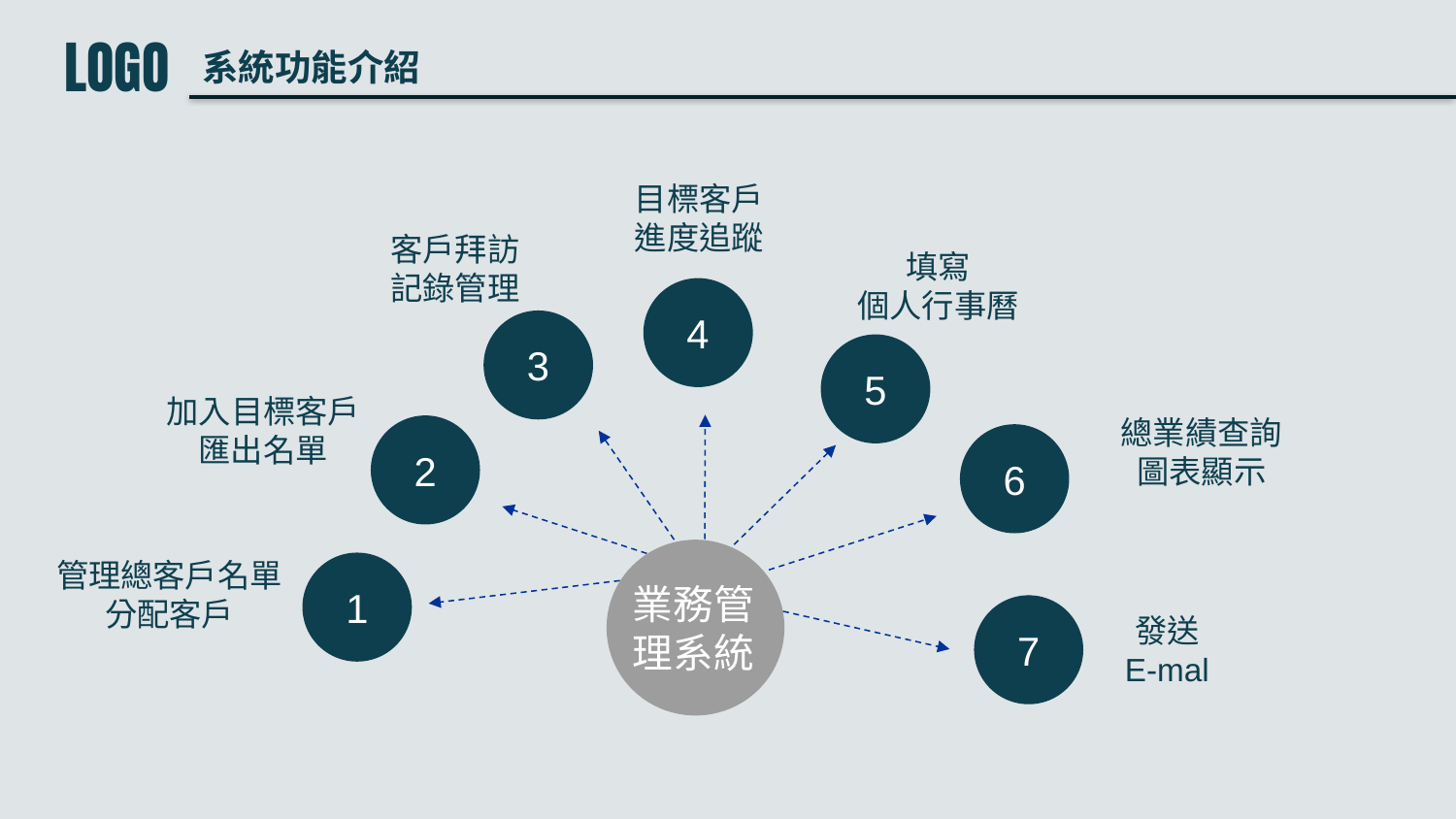

目標客戶進度追蹤
客戶拜訪記錄管理

填寫
個人行事曆
4
3
5
加入目標客戶
匯出名單
總業績查詢
圖表顯示
2

6

業務管理系統
管理總客戶名單
分配客戶
1

7
發送
E-mal